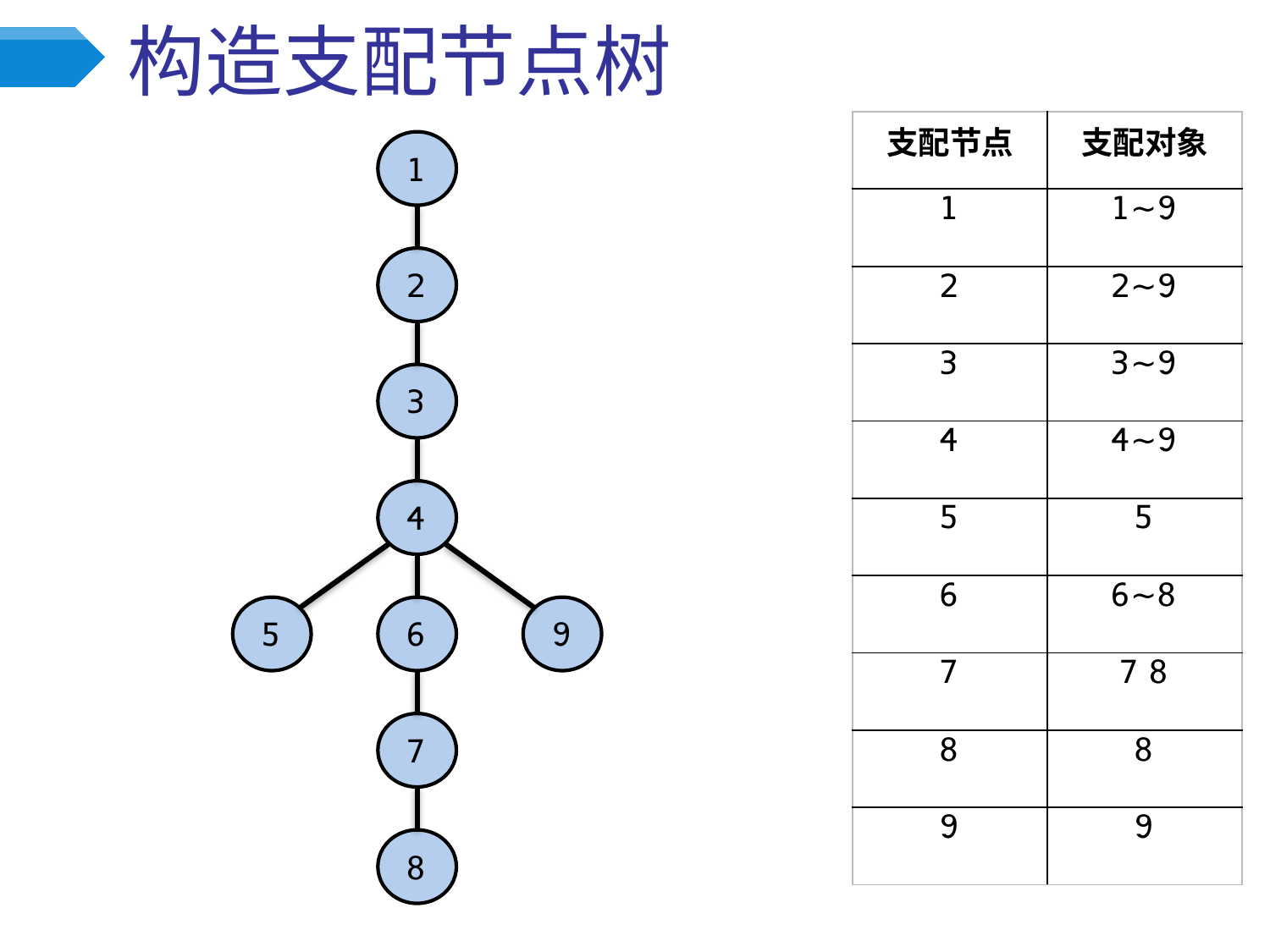

# 构造支配节点树
| 支配节点 | 支配对象 |
| --- | --- |
| 1 | 1~9 |
| 2 | 2~9 |
| 3 | 3~9 |
| 4 | 4~9 |
| 5 | 5 |
| 6 | 6~8 |
| 7 | 7 8 |
| 8 | 8 |
| 9 | 9 |
1
2
3
4
5
6
9
7
8